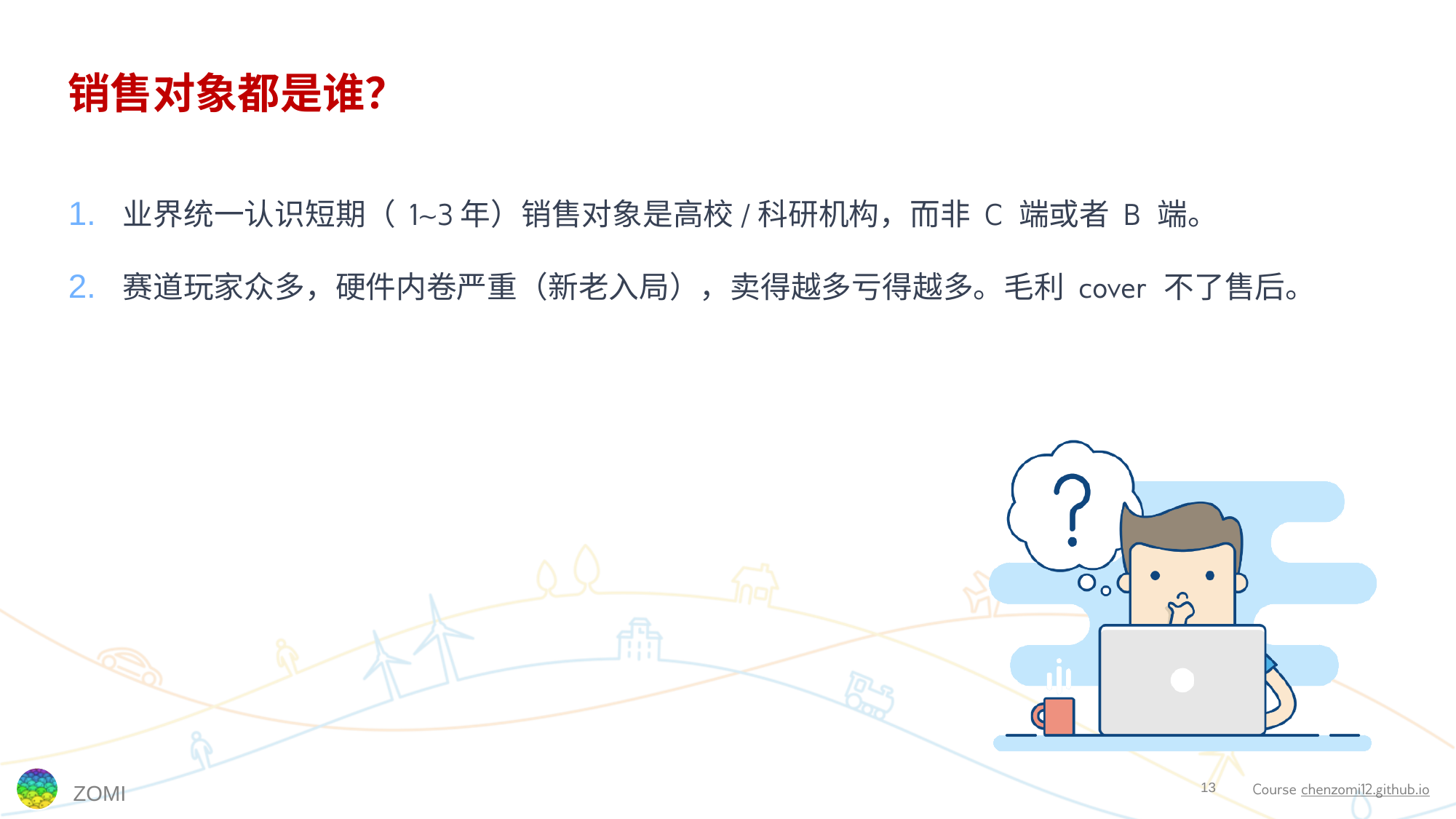

# 销售对象都是谁？
业界统一认识短期（ 1~3年）销售对象是高校/科研机构，而非 C 端或者 B 端。
赛道玩家众多，硬件内卷严重（新老入局），卖得越多亏得越多。毛利 cover 不了售后。